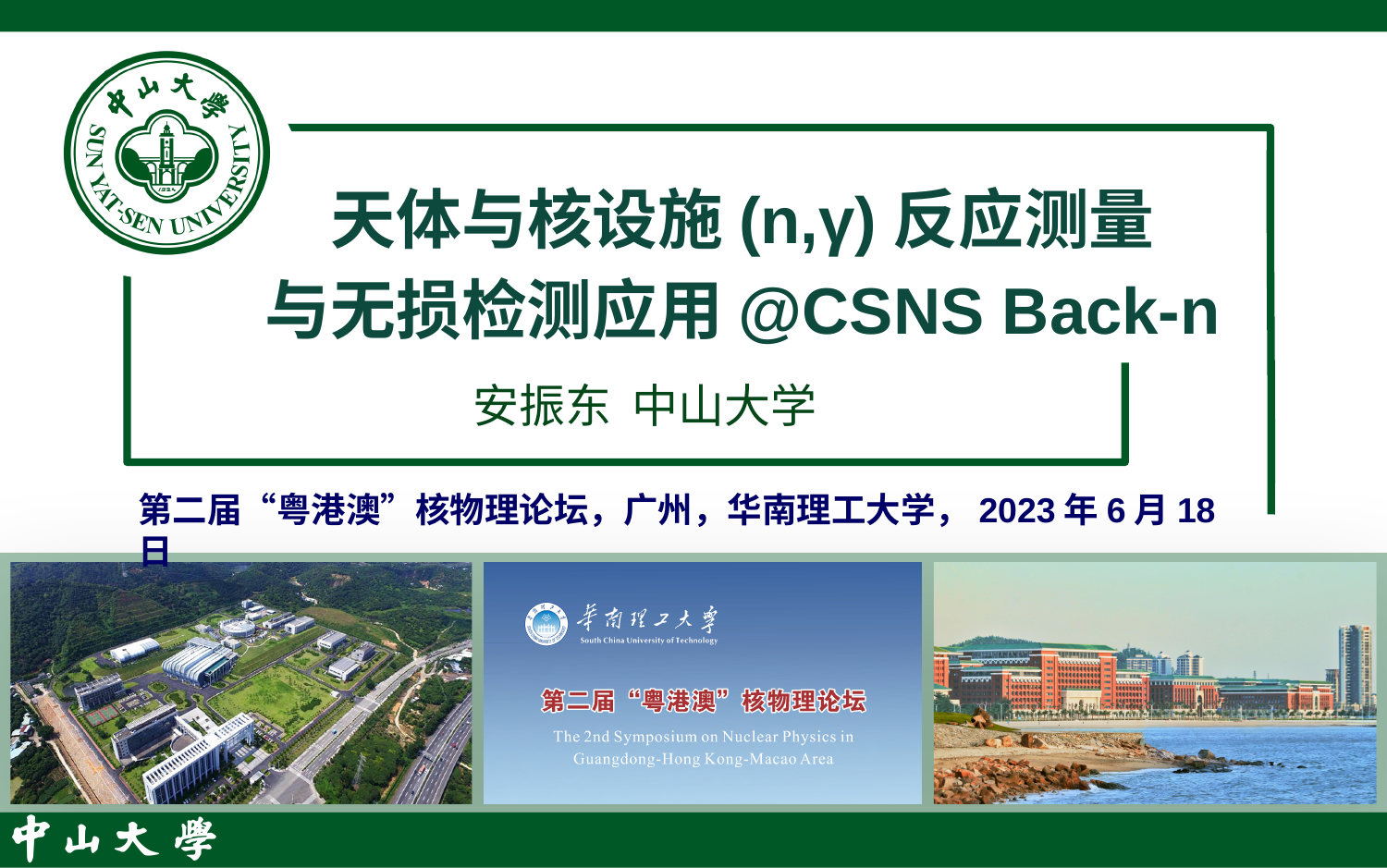

天体与核设施(n,γ)反应测量
与无损检测应用@CSNS Back-n
安振东  中山大学
第二届“粤港澳”核物理论坛，广州，华南理工大学，2023年6月18日